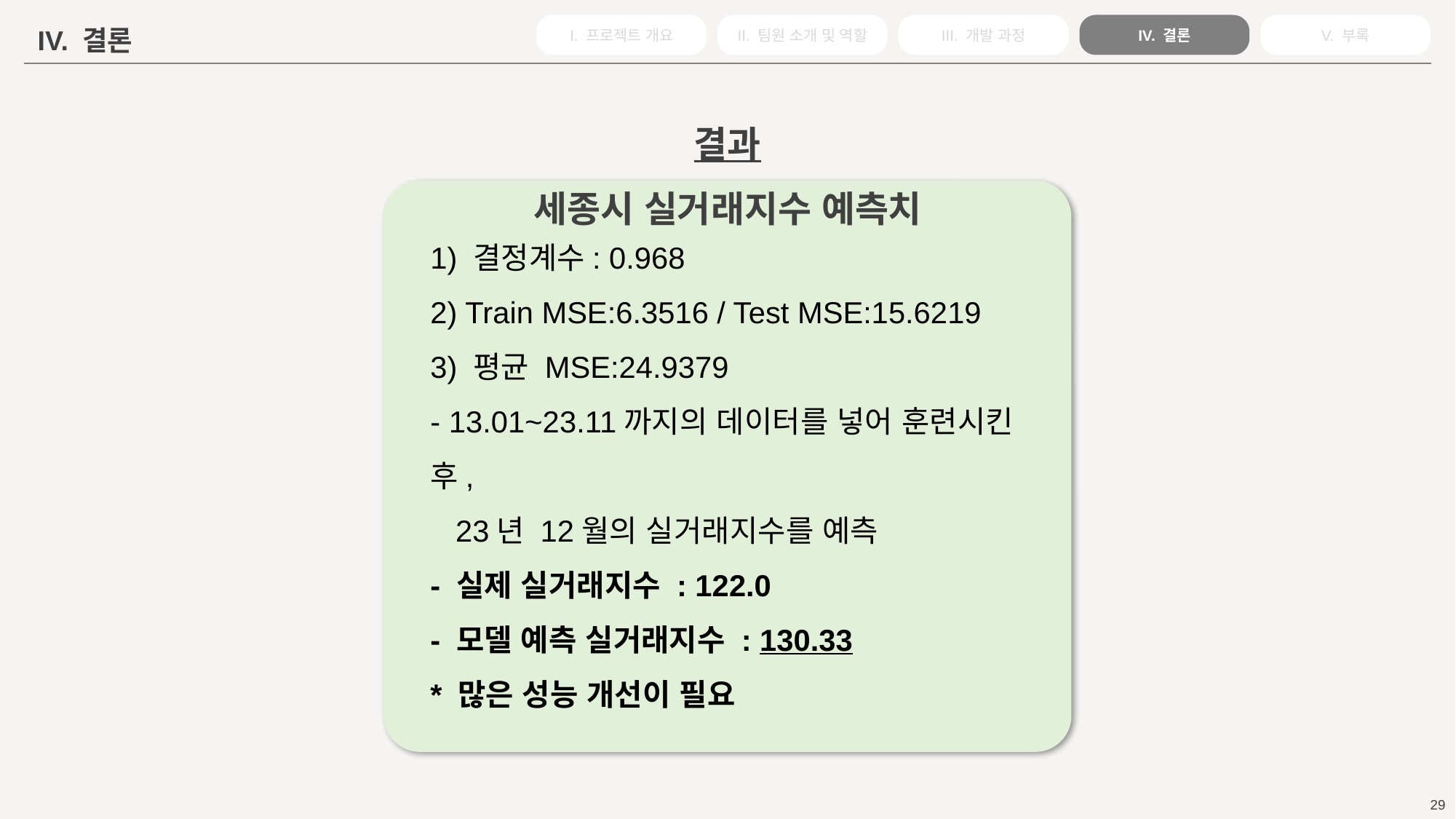

- 이동데이터와 경제, 사회 변수들로 어느 수준의 예측은 가능하나 좀 더 성능개선이 필요한 상황
   - 파트마다 미흡한 부분들을 보완해가며 개발을 진행해 나갈 예정
I. 프로젝트 개요
II. 팀원 소개 및 역할
III. 개발 과정
IV. 결론
V. 부록
IV. 결론
결과

세종시 실거래지수 예측치
1) 결정계수: 0.968
2) Train MSE:6.3516 / Test MSE:15.6219
3) 평균 MSE:24.9379
- 13.01~23.11까지의 데이터를 넣어 훈련시킨 후,
   23년 12월의 실거래지수를 예측
- 실제 실거래지수 : 122.0
- 모델 예측 실거래지수 : 130.33
* 많은 성능 개선이 필요